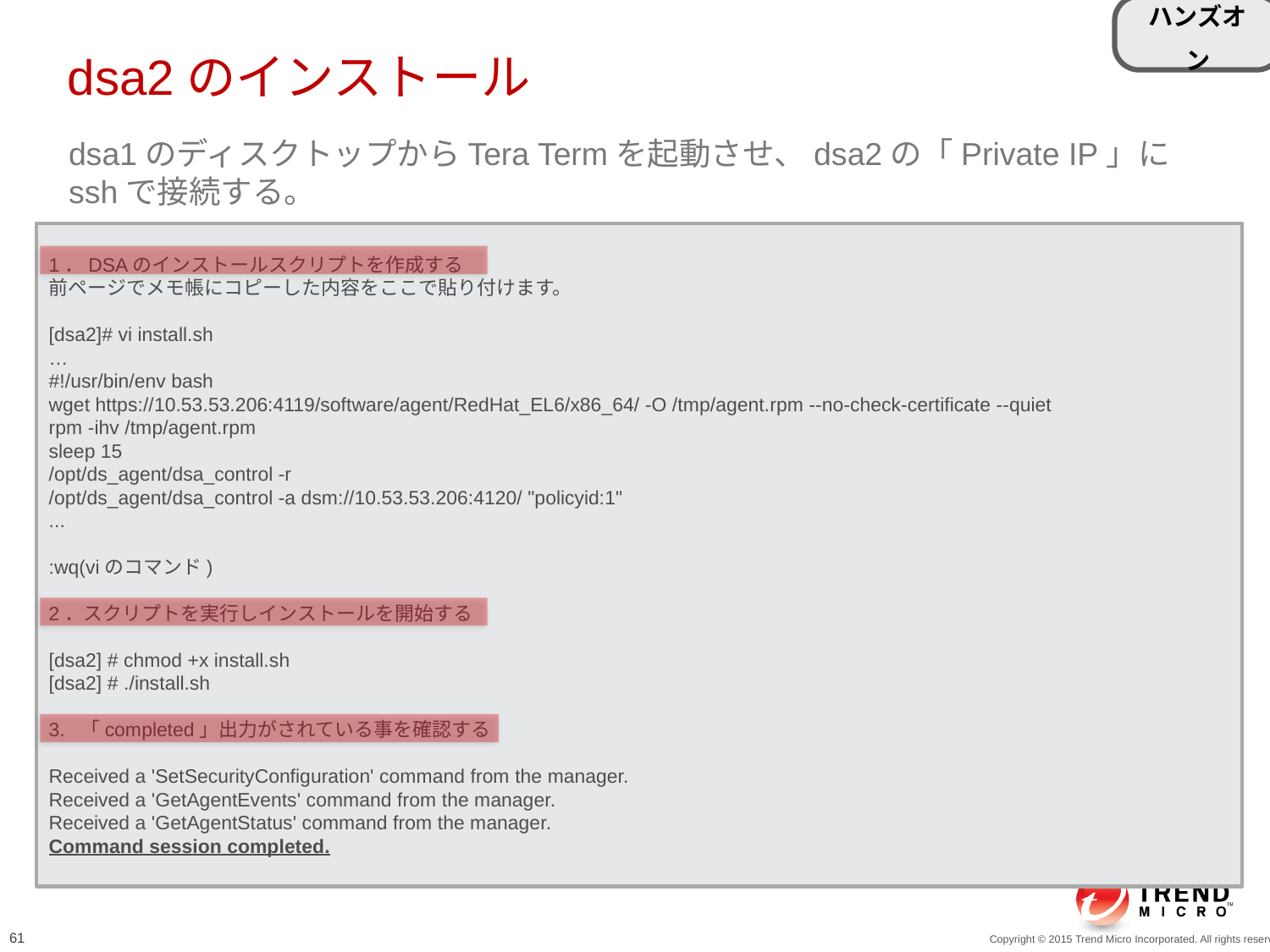

ハンズオン
# dsa2のインストール
dsa1のディスクトップからTera Termを起動させ、dsa2の「Private IP」にsshで接続する。

1．DSAのインストールスクリプトを作成する
前ページでメモ帳にコピーした内容をここで貼り付けます。
[dsa2]# vi install.sh
…
#!/usr/bin/env bash
wget https://10.53.53.206:4119/software/agent/RedHat_EL6/x86_64/ -O /tmp/agent.rpm --no-check-certificate --quiet
rpm -ihv /tmp/agent.rpm
sleep 15
/opt/ds_agent/dsa_control -r
/opt/ds_agent/dsa_control -a dsm://10.53.53.206:4120/ "policyid:1"
...

:wq(viのコマンド)

2．スクリプトを実行しインストールを開始する

[dsa2] # chmod +x install.sh
[dsa2] # ./install.sh

「completed」出力がされている事を確認する

Received a 'SetSecurityConfiguration' command from the manager.
Received a 'GetAgentEvents' command from the manager.
Received a 'GetAgentStatus' command from the manager.
Command session completed.